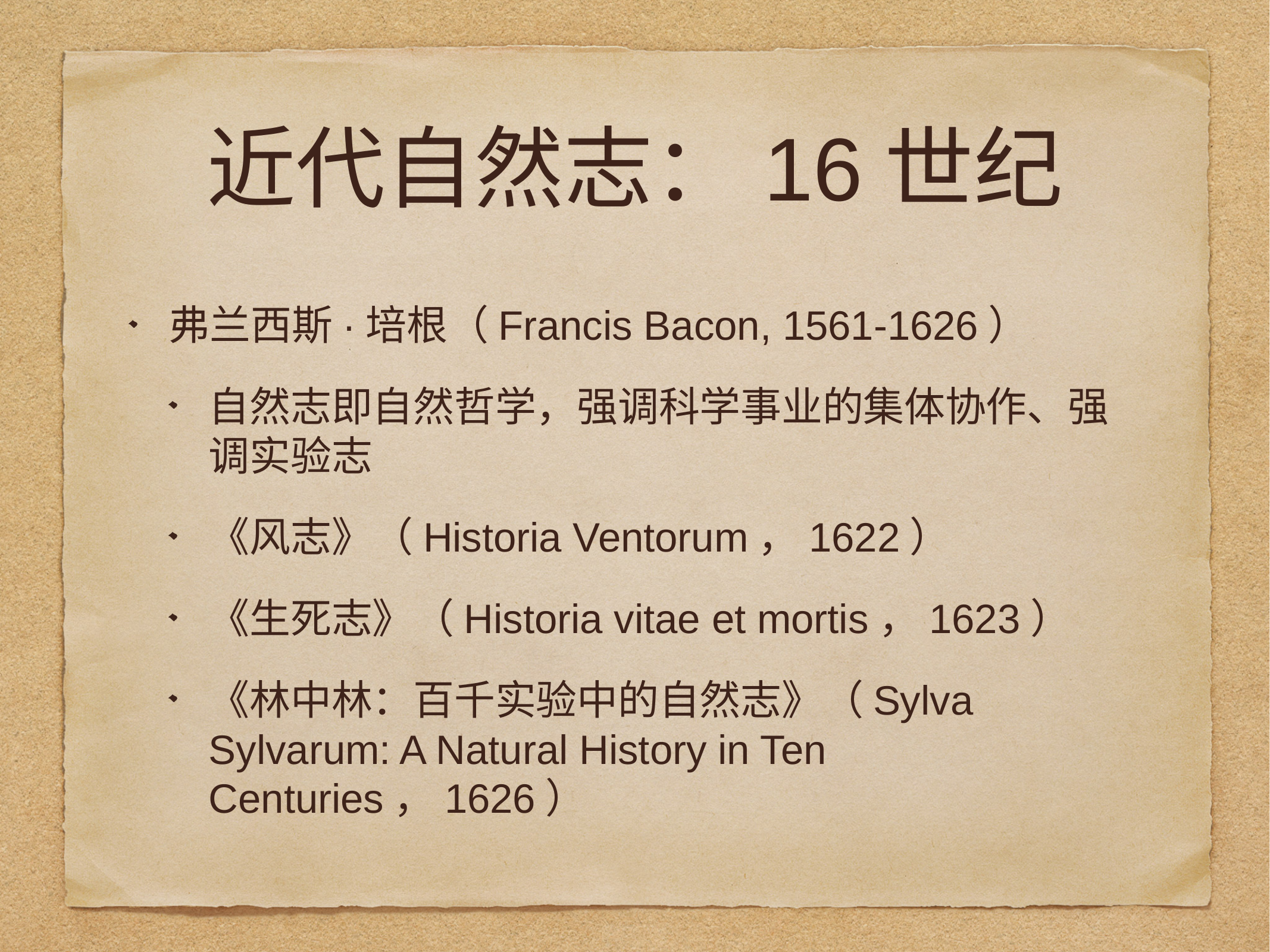

# 近代自然志：16世纪
弗兰西斯·培根（Francis Bacon, 1561-1626）
自然志即自然哲学，强调科学事业的集体协作、强调实验志
《风志》（Historia Ventorum，1622）
《生死志》（Historia vitae et mortis，1623）
《林中林：百千实验中的自然志》（Sylva Sylvarum: A Natural History in Ten Centuries，1626）